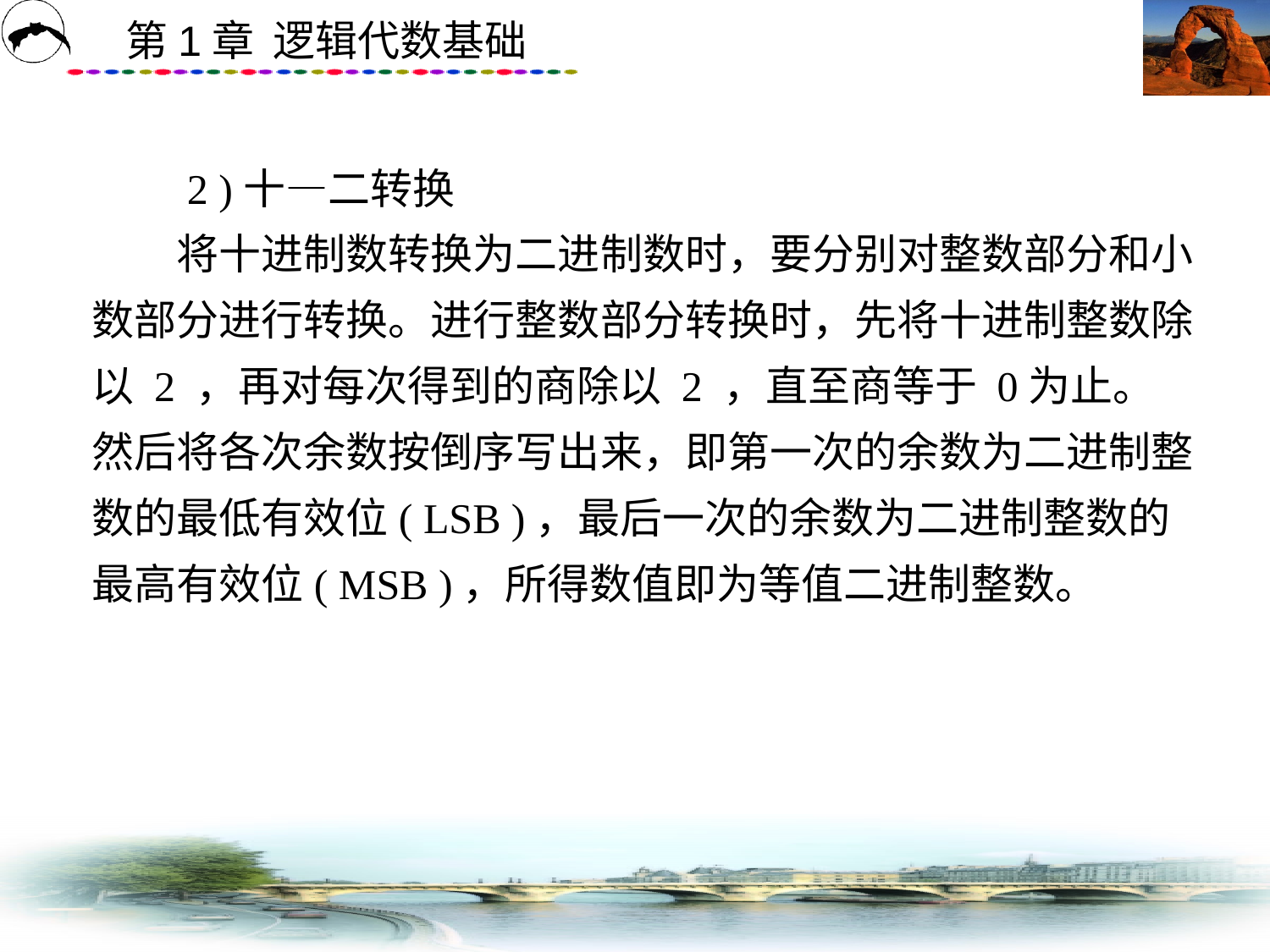

# 2 )十—二转换 　　将十进制数转换为二进制数时，要分别对整数部分和小数部分进行转换。进行整数部分转换时，先将十进制整数除以 2 ，再对每次得到的商除以 2 ，直至商等于 0为止。然后将各次余数按倒序写出来，即第一次的余数为二进制整数的最低有效位( LSB )，最后一次的余数为二进制整数的最高有效位( MSB )，所得数值即为等值二进制整数。